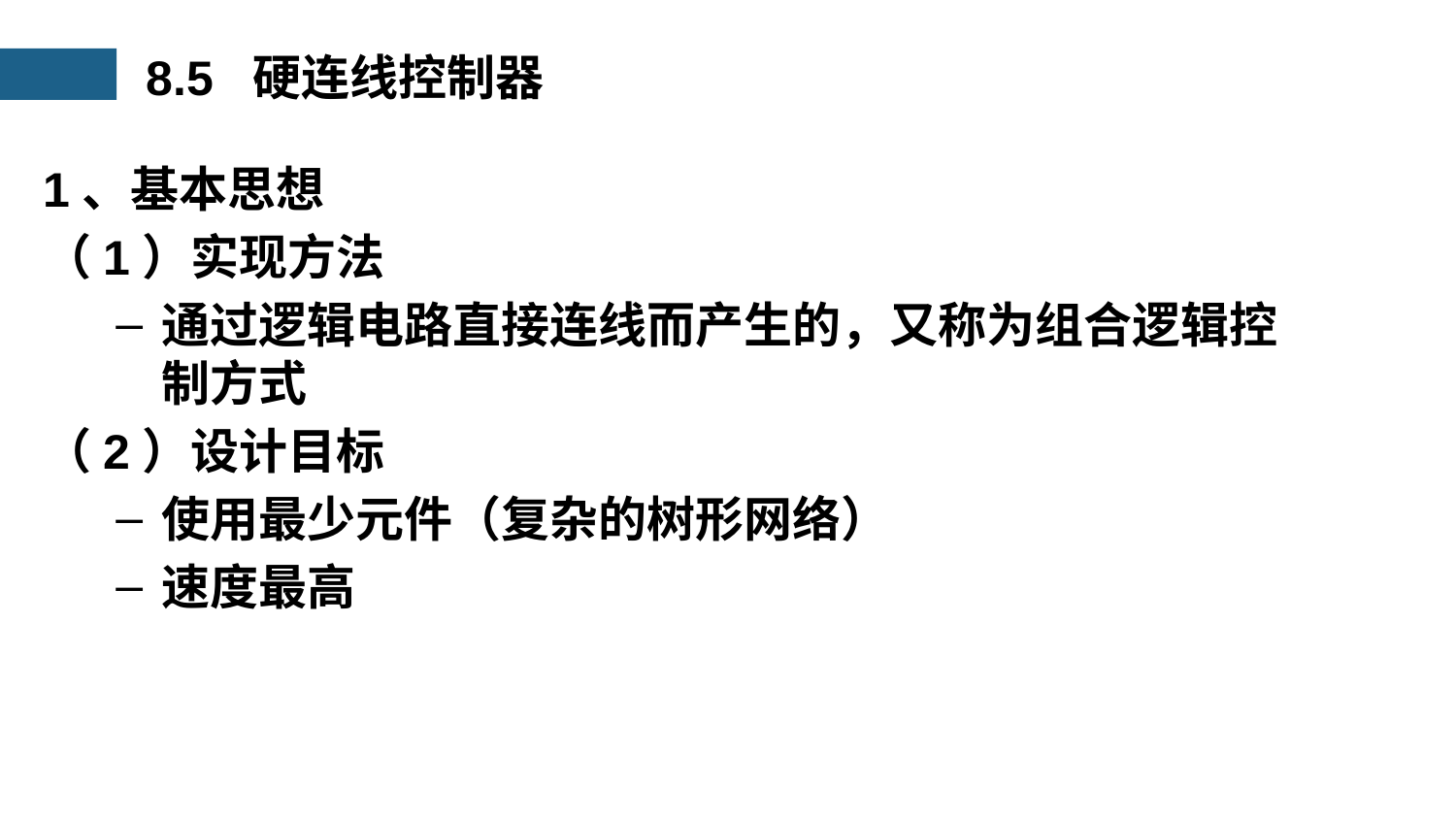

8.5  硬连线控制器
1、基本思想
（1）实现方法
通过逻辑电路直接连线而产生的，又称为组合逻辑控制方式
（2）设计目标
使用最少元件（复杂的树形网络）
速度最高